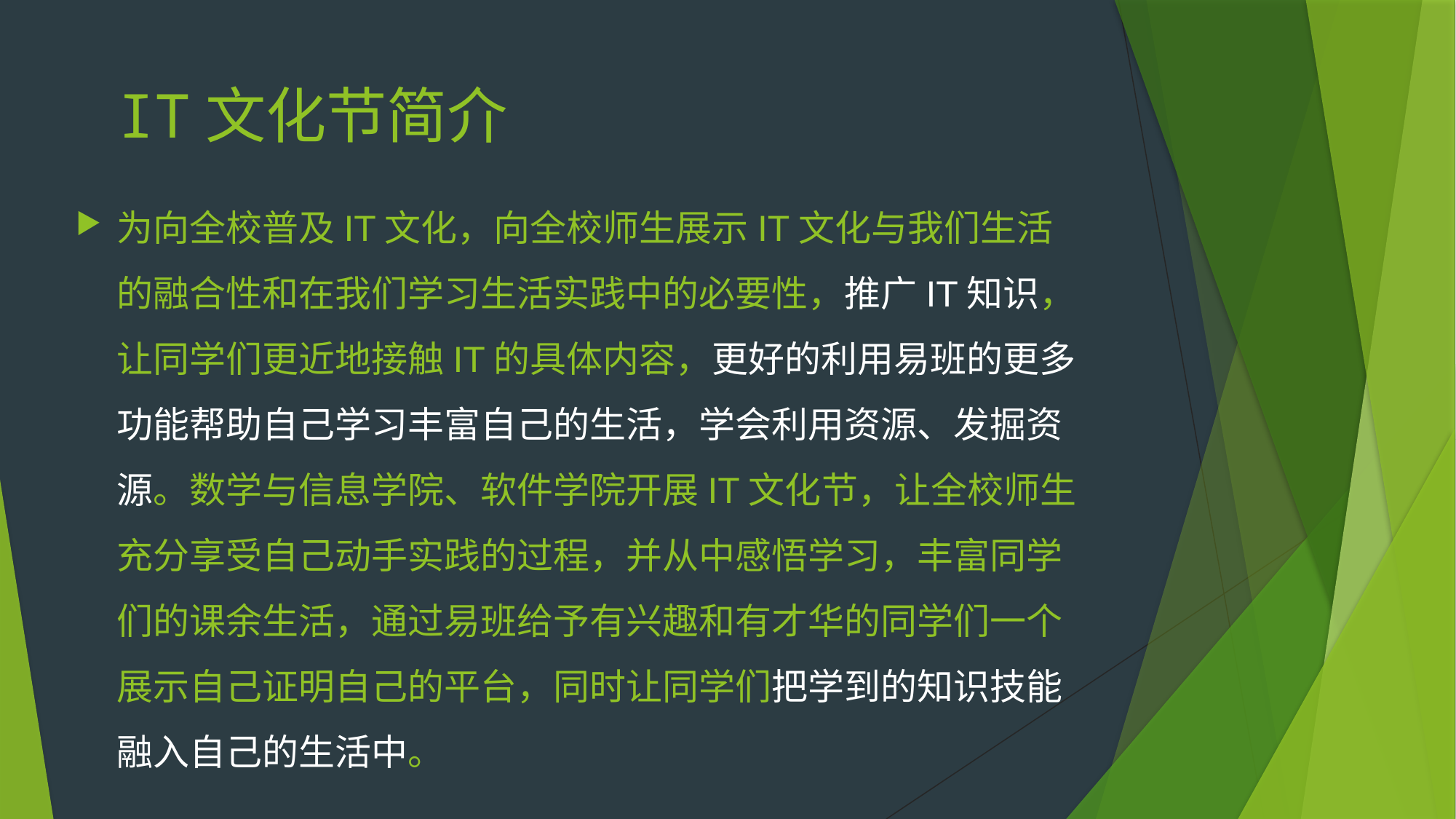

# IT文化节简介
为向全校普及IT文化，向全校师生展示IT文化与我们生活的融合性和在我们学习生活实践中的必要性，推广IT知识，让同学们更近地接触IT的具体内容，更好的利用易班的更多功能帮助自己学习丰富自己的生活，学会利用资源、发掘资源。数学与信息学院、软件学院开展IT文化节，让全校师生充分享受自己动手实践的过程，并从中感悟学习，丰富同学们的课余生活，通过易班给予有兴趣和有才华的同学们一个展示自己证明自己的平台，同时让同学们把学到的知识技能融入自己的生活中。